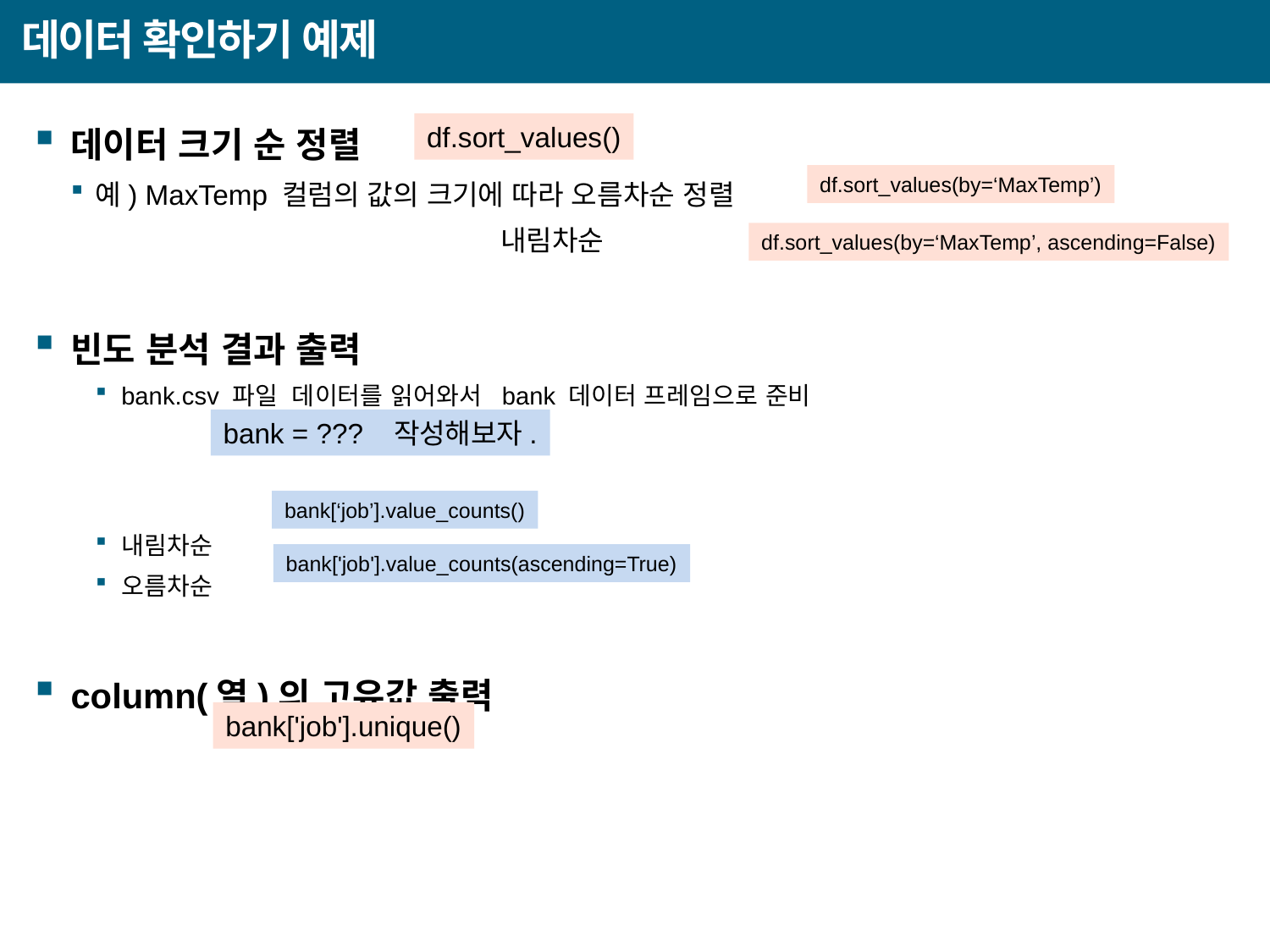

# 데이터 확인하기 예제
데이터 크기 순 정렬
예) MaxTemp 컬럼의 값의 크기에 따라 오름차순 정렬
                                                      내림차순

빈도 분석 결과 출력
bank.csv 파일  데이터를 읽어와서  bank 데이터 프레임으로 준비

내림차순
오름차순

column(열)의 고유값 출력

df.sort_values()
df.sort_values(by=‘MaxTemp’)
df.sort_values(by=‘MaxTemp’, ascending=False)
bank = ???   작성해보자.
bank[‘job’].value_counts()
bank['job'].value_counts(ascending=True)
bank['job'].unique()